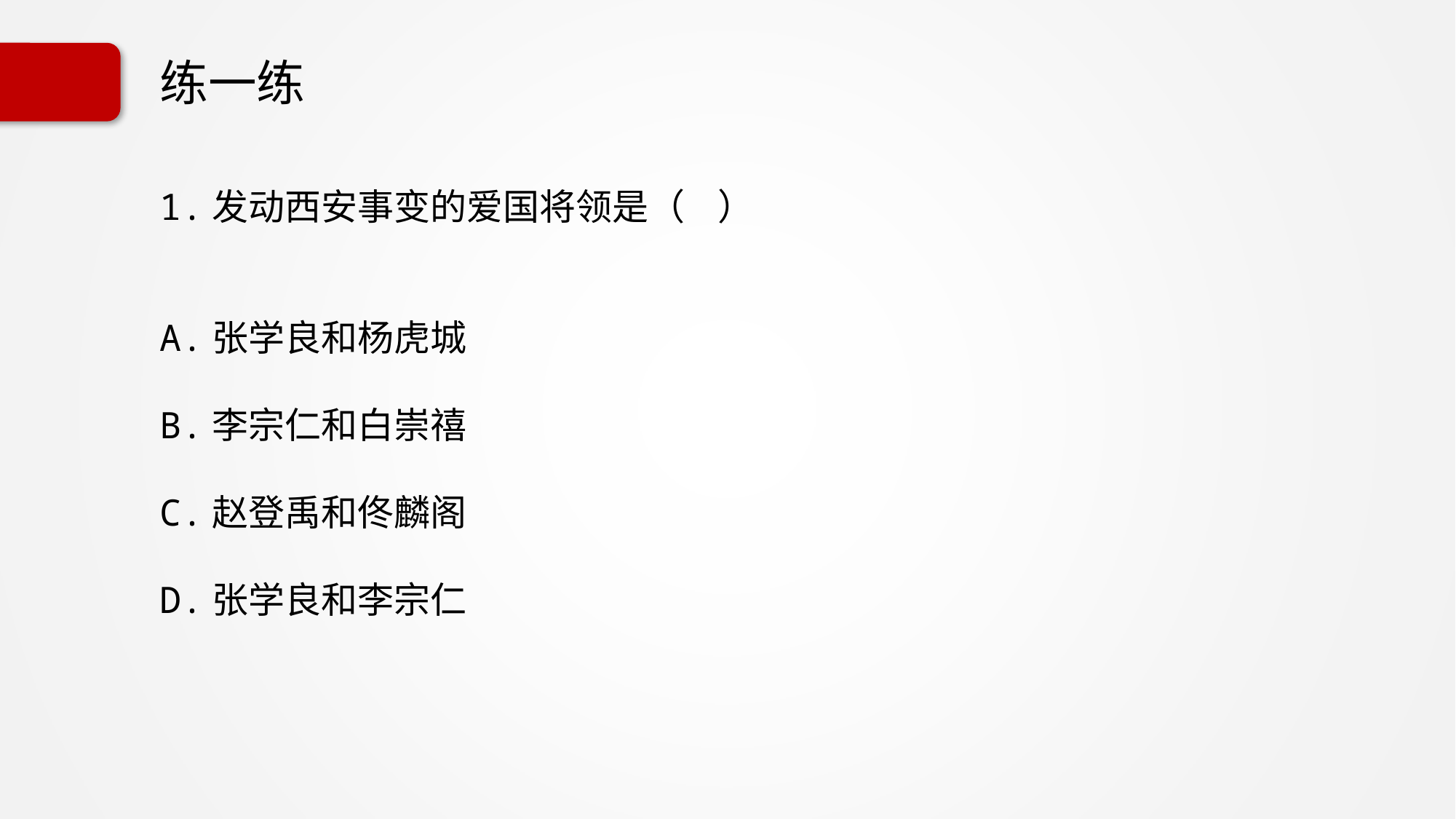

# 练一练
1.发动西安事变的爱国将领是（    ）

A.张学良和杨虎城

B.李宗仁和白崇禧

C.赵登禹和佟麟阁

D.张学良和李宗仁